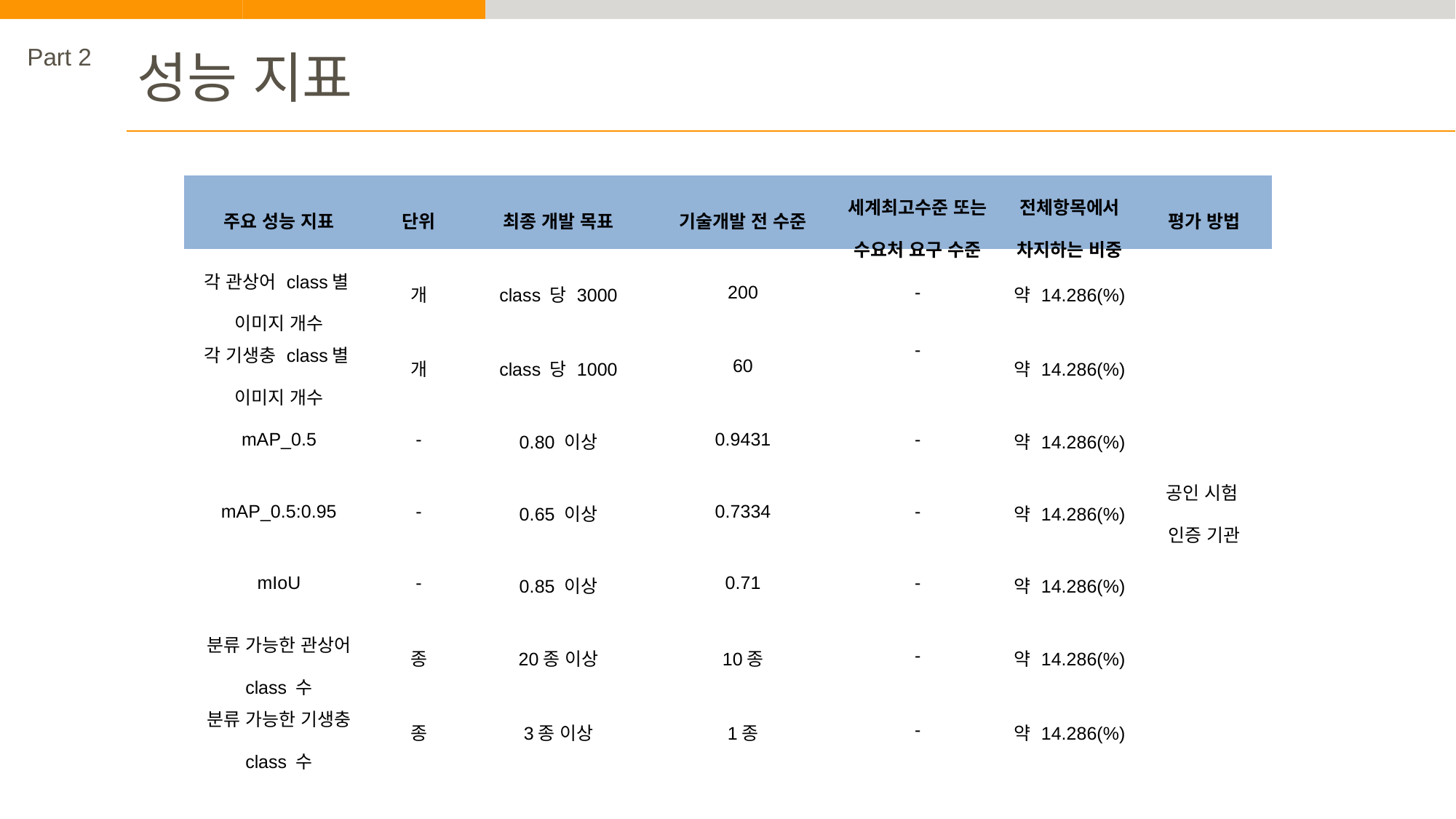

Part 2
성능 지표
| 주요 성능 지표 | 단위 | 최종 개발 목표 | 기술개발 전 수준 | 세계최고수준 또는 수요처 요구 수준 | 전체항목에서 차지하는 비중 | 평가 방법 |
| --- | --- | --- | --- | --- | --- | --- |
| 각 관상어 class별 이미지 개수 | 개 | class 당 3000 | 200 | - | 약 14.286(%) | 공인 시험 인증 기관 |
| 각 기생충 class별 이미지 개수 | 개 | class 당 1000 | 60 | - | 약 14.286(%) |  |
| mAP\_0.5 | - | 0.80 이상 | 0.9431 | - | 약 14.286(%) |  |
| mAP\_0.5:0.95 | - | 0.65 이상 | 0.7334 | - | 약 14.286(%) |  |
| mIoU | - | 0.85 이상 | 0.71 | - | 약 14.286(%) |  |
| 분류 가능한 관상어 class 수 | 종 | 20종 이상 | 10종 | - | 약 14.286(%) |  |
| 분류 가능한 기생충 class 수 | 종 | 3종 이상 | 1종 | - | 약 14.286(%) |  |